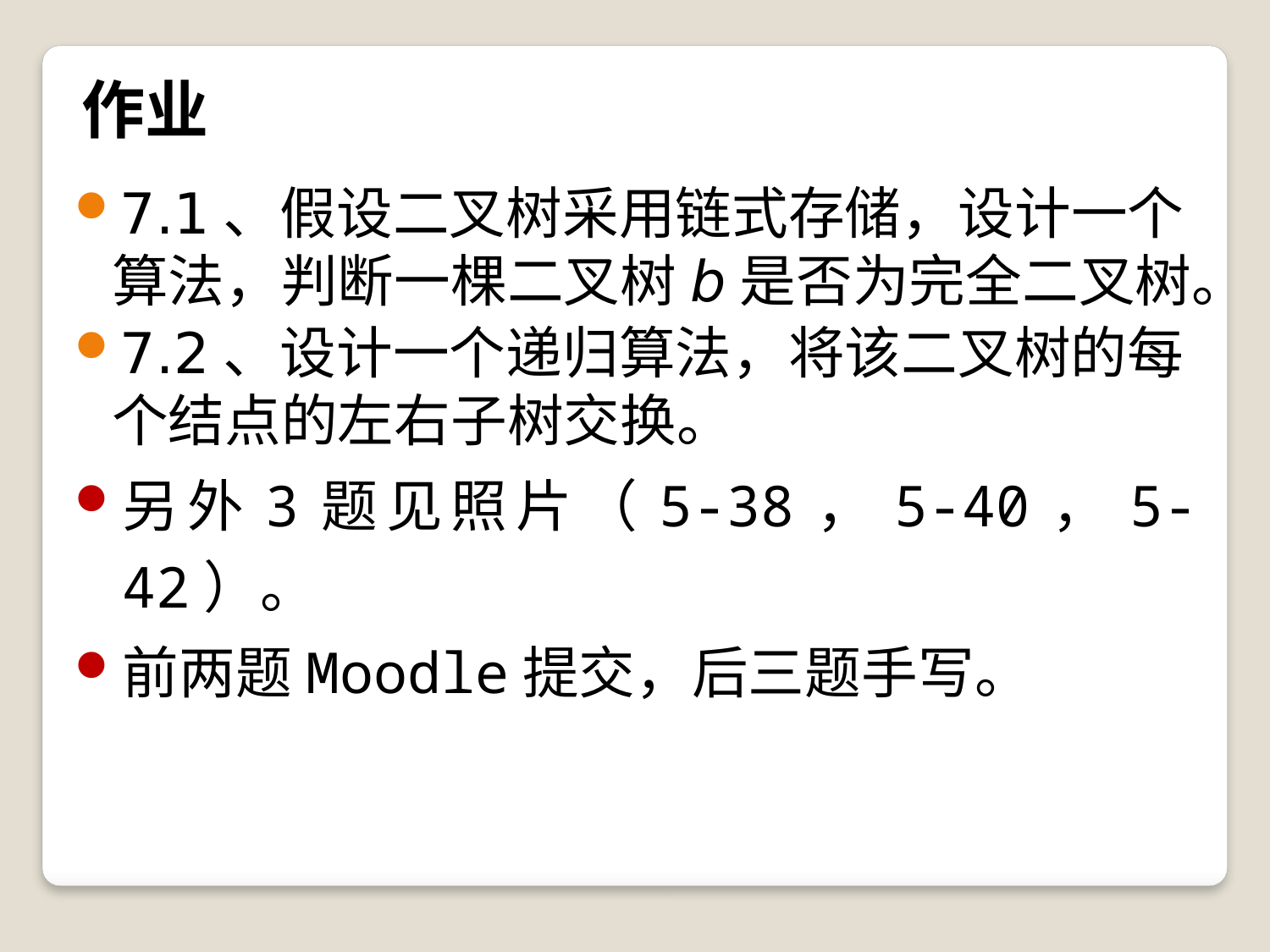

# 作业
7.1、假设二叉树采用链式存储，设计一个算法，判断一棵二叉树b是否为完全二叉树。
7.2、设计一个递归算法，将该二叉树的每个结点的左右子树交换。
另外3题见照片（5-38，5-40，5-42）。
前两题Moodle提交，后三题手写。